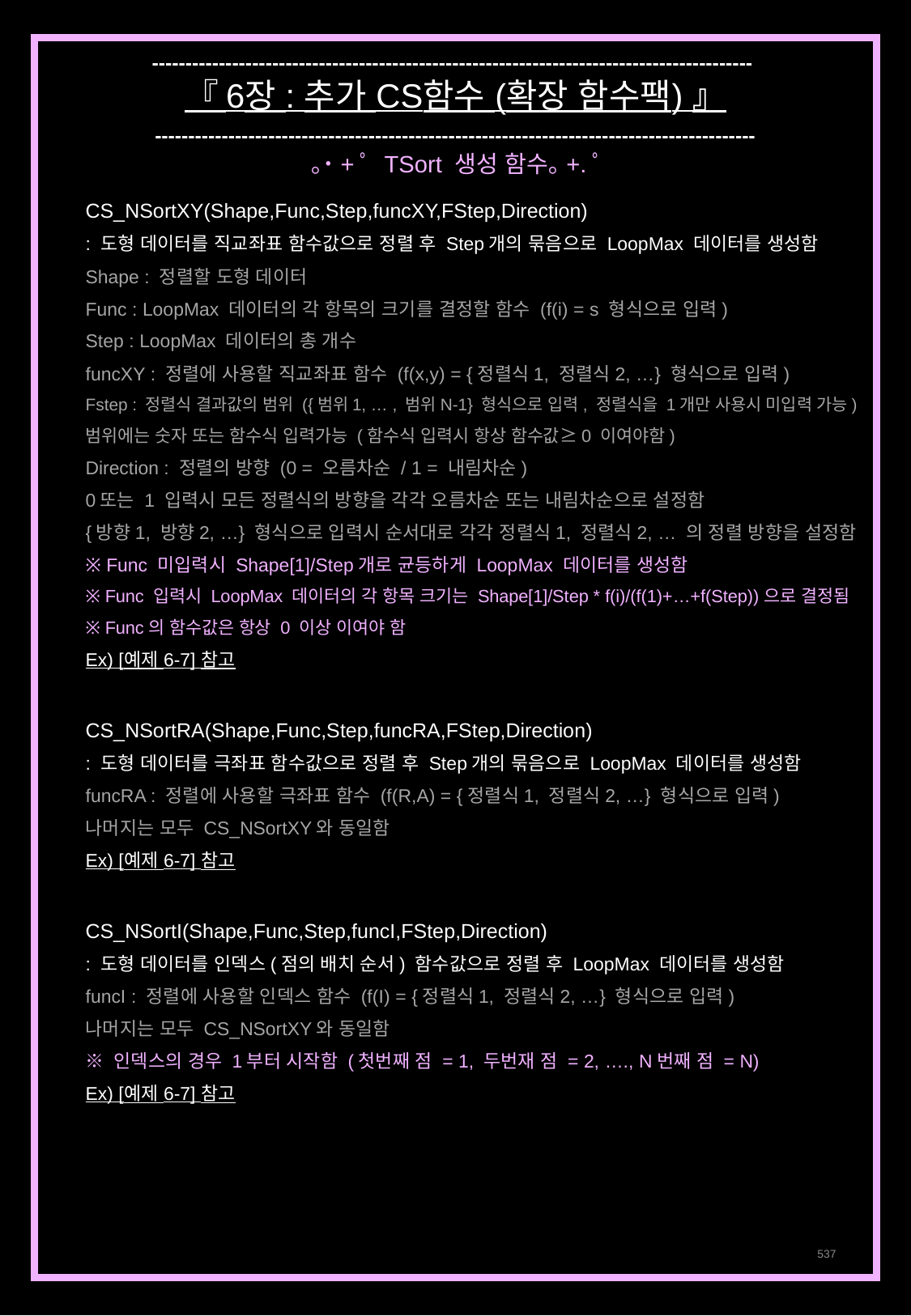

------------------------------------------------------------------------------------------
『 6장 : 추가 CS함수 (확장 함수팩) 』
------------------------------------------------------------------------------------------
｡˙+ﾟ TSort 생성 함수｡+.ﾟ
CS_NSortXY(Shape,Func,Step,funcXY,FStep,Direction)
: 도형 데이터를 직교좌표 함수값으로 정렬 후 Step개의 묶음으로 LoopMax 데이터를 생성함
Shape : 정렬할 도형 데이터
Func : LoopMax 데이터의 각 항목의 크기를 결정할 함수 (f(i) = s 형식으로 입력)
Step : LoopMax 데이터의 총 개수
funcXY : 정렬에 사용할 직교좌표 함수 (f(x,y) = {정렬식1, 정렬식2, …} 형식으로 입력)
Fstep : 정렬식 결과값의 범위 ({범위1, … , 범위N-1} 형식으로 입력, 정렬식을 1개만 사용시 미입력 가능)
범위에는 숫자 또는 함수식 입력가능 (함수식 입력시 항상 함수값≥0 이여야함)
Direction : 정렬의 방향 (0 = 오름차순 / 1 = 내림차순)
0또는 1 입력시 모든 정렬식의 방향을 각각 오름차순 또는 내림차순으로 설정함
{방향1, 방향2, …} 형식으로 입력시 순서대로 각각 정렬식1, 정렬식2, … 의 정렬 방향을 설정함
※ Func 미입력시 Shape[1]/Step개로 균등하게 LoopMax 데이터를 생성함
※ Func 입력시 LoopMax 데이터의 각 항목 크기는 Shape[1]/Step * f(i)/(f(1)+…+f(Step))으로 결정됨
※ Func의 함수값은 항상 0 이상 이여야 함
Ex) [예제 6-7] 참고

CS_NSortRA(Shape,Func,Step,funcRA,FStep,Direction)
: 도형 데이터를 극좌표 함수값으로 정렬 후 Step개의 묶음으로 LoopMax 데이터를 생성함
funcRA : 정렬에 사용할 극좌표 함수 (f(R,A) = {정렬식1, 정렬식2, …} 형식으로 입력)
나머지는 모두 CS_NSortXY와 동일함
Ex) [예제 6-7] 참고

CS_NSortI(Shape,Func,Step,funcI,FStep,Direction)
: 도형 데이터를 인덱스(점의 배치 순서) 함수값으로 정렬 후 LoopMax 데이터를 생성함
funcI : 정렬에 사용할 인덱스 함수 (f(I) = {정렬식1, 정렬식2, …} 형식으로 입력)
나머지는 모두 CS_NSortXY와 동일함
※ 인덱스의 경우 1부터 시작함 (첫번째 점 = 1, 두번재 점 = 2, …., N번째 점 = N)
Ex) [예제 6-7] 참고
537